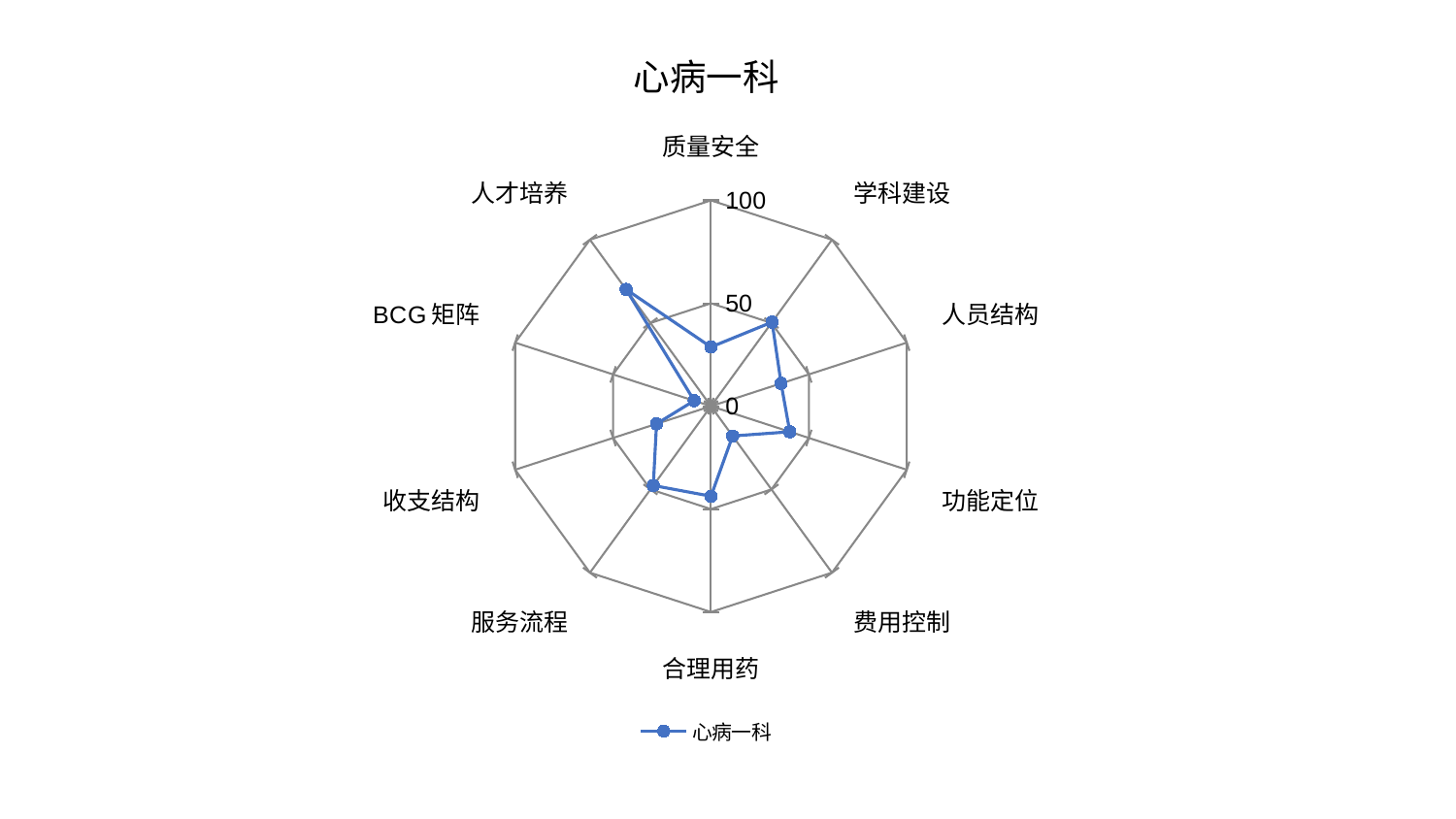

### Chart: 心病一科

| Category | 心病一科 |
|---|---|
| 质量安全 | 28.741537380586497 |
| 学科建设 | 50.50960159744473 |
| 人员结构 | 35.815361794782376 |
| 功能定位 | 40.27090637351141 |
| 费用控制 | 17.92566299385592 |
| 合理用药 | 43.75186588318313 |
| 服务流程 | 47.65953097262286 |
| 收支结构 | 27.812550608218828 |
| BCG矩阵 | 8.572388706690335 |
| 人才培养 | 70.15384974633714 |
146